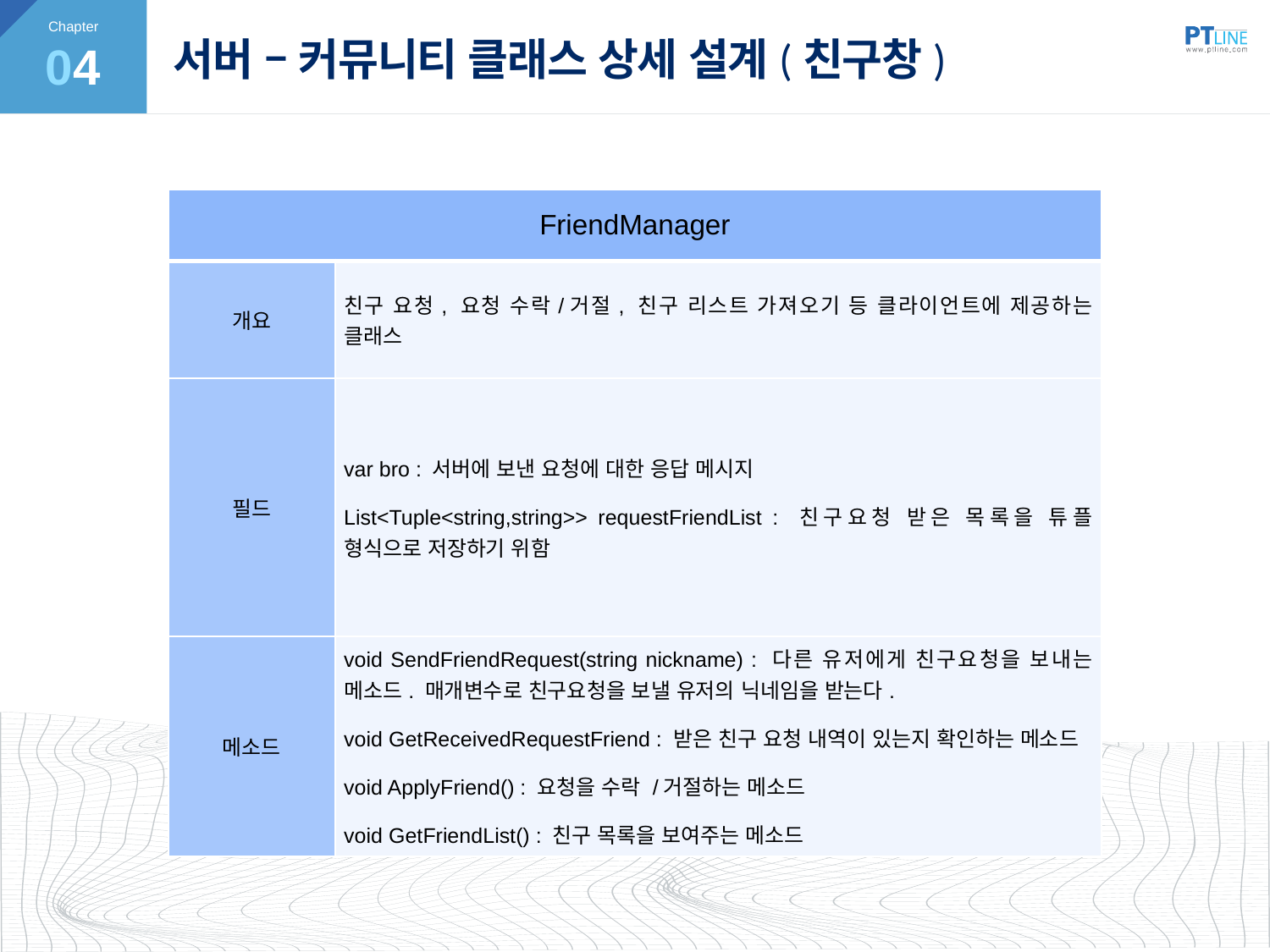

04
# 서버 – 커뮤니티 클래스 상세 설계(친구창)
| FriendManager |  |
| --- | --- |
| 개요 | 친구 요청, 요청 수락/거절, 친구 리스트 가져오기 등 클라이언트에 제공하는 클래스 |
| 필드 | var bro : 서버에 보낸 요청에 대한 응답 메시지 List<Tuple<string,string>> requestFriendList : 친구요청 받은 목록을 튜플 형식으로 저장하기 위함 |
| 메소드 | void SendFriendRequest(string nickname) : 다른 유저에게 친구요청을 보내는 메소드. 매개변수로 친구요청을 보낼 유저의 닉네임을 받는다. void GetReceivedRequestFriend : 받은 친구 요청 내역이 있는지 확인하는 메소드 void ApplyFriend() : 요청을 수락 /거절하는 메소드 void GetFriendList() : 친구 목록을 보여주는 메소드 |